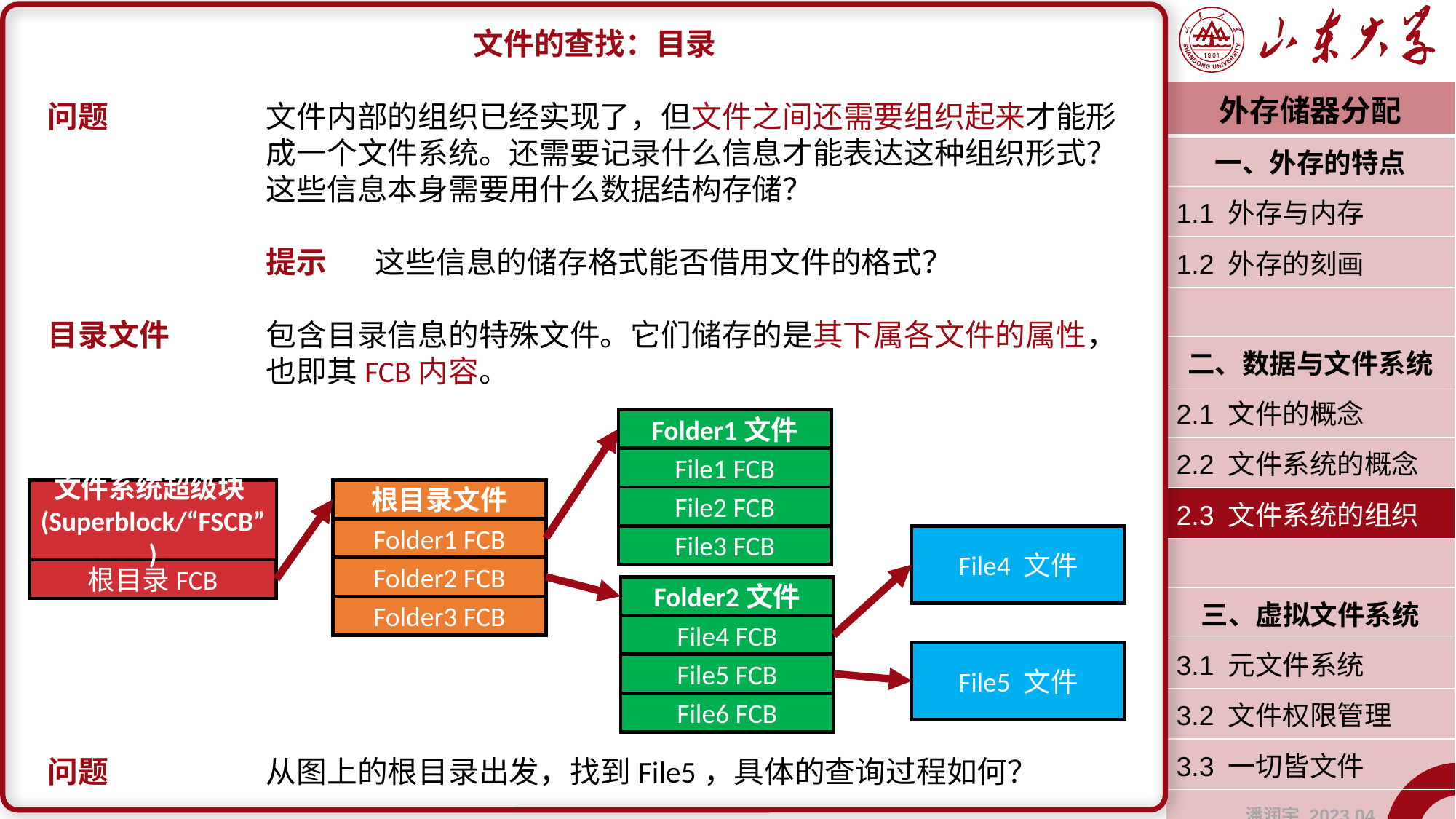

文件的查找：目录

问题		文件内部的组织已经实现了，但文件之间还需要组织起来才能形			成一个文件系统。还需要记录什么信息才能表达这种组织形式？			这些信息本身需要用什么数据结构存储？

		提示	这些信息的储存格式能否借用文件的格式？

目录文件	包含目录信息的特殊文件。它们储存的是其下属各文件的属性，			也即其FCB内容。

问题		从图上的根目录出发，找到File5，具体的查询过程如何？
| 外存储器分配 |
| --- |
| 一、外存的特点 |
| 1.1 外存与内存 |
| 1.2 外存的刻画 |
|  |
| 二、数据与文件系统 |
| 2.1 文件的概念 |
| 2.2 文件系统的概念 |
| 2.3 文件系统的组织 |
|  |
| 三、虚拟文件系统 |
| 3.1 元文件系统 |
| 3.2 文件权限管理 |
| 3.3 一切皆文件 |
| 潘润宇 2023.04 |
Folder1文件
File1 FCB
文件系统超级块(Superblock/“FSCB”)
根目录文件
File2 FCB
Folder1 FCB
File3 FCB
File4 文件
Folder2 FCB
根目录FCB
Folder2文件
Folder3 FCB
File4 FCB
File5 文件
File5 FCB
File6 FCB